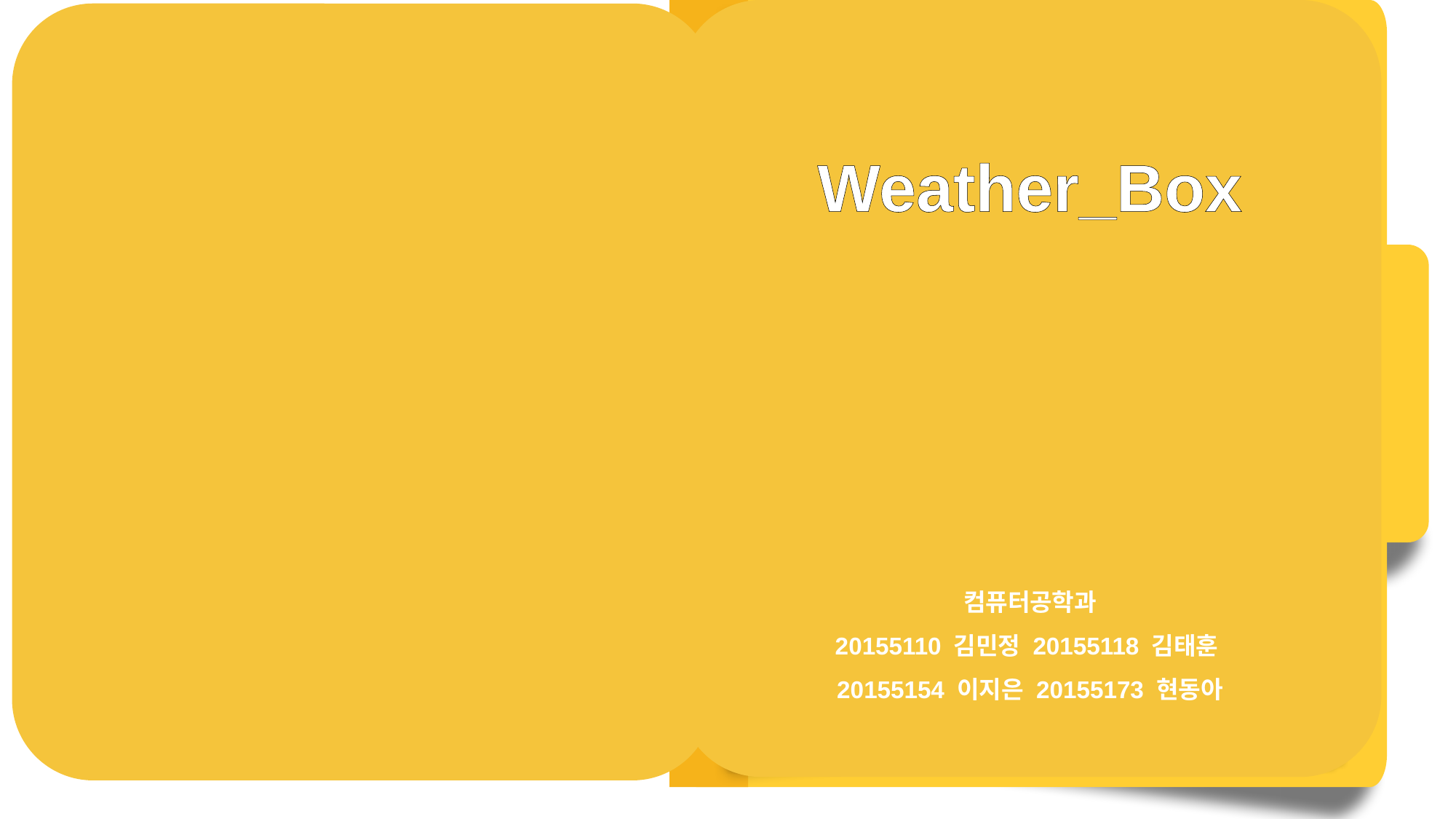

Weather_Box

컴퓨터공학과
20155110 김민정 20155118 김태훈
20155154 이지은 20155173 현동아